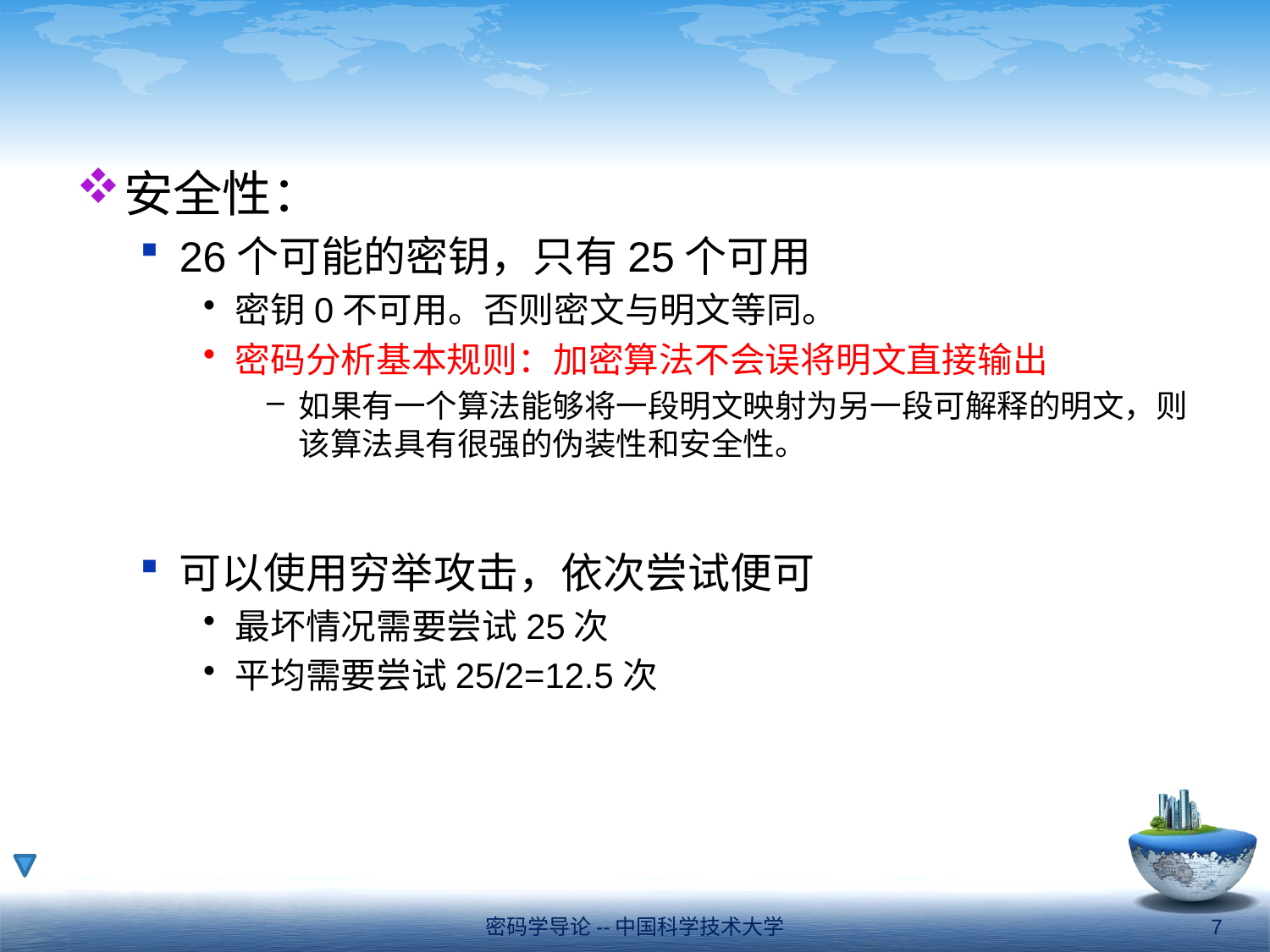

#
安全性：
26个可能的密钥，只有25个可用
密钥0不可用。否则密文与明文等同。
密码分析基本规则：加密算法不会误将明文直接输出
如果有一个算法能够将一段明文映射为另一段可解释的明文，则该算法具有很强的伪装性和安全性。

可以使用穷举攻击，依次尝试便可
最坏情况需要尝试25次
平均需要尝试25/2=12.5次

密码学导论--中国科学技术大学
7